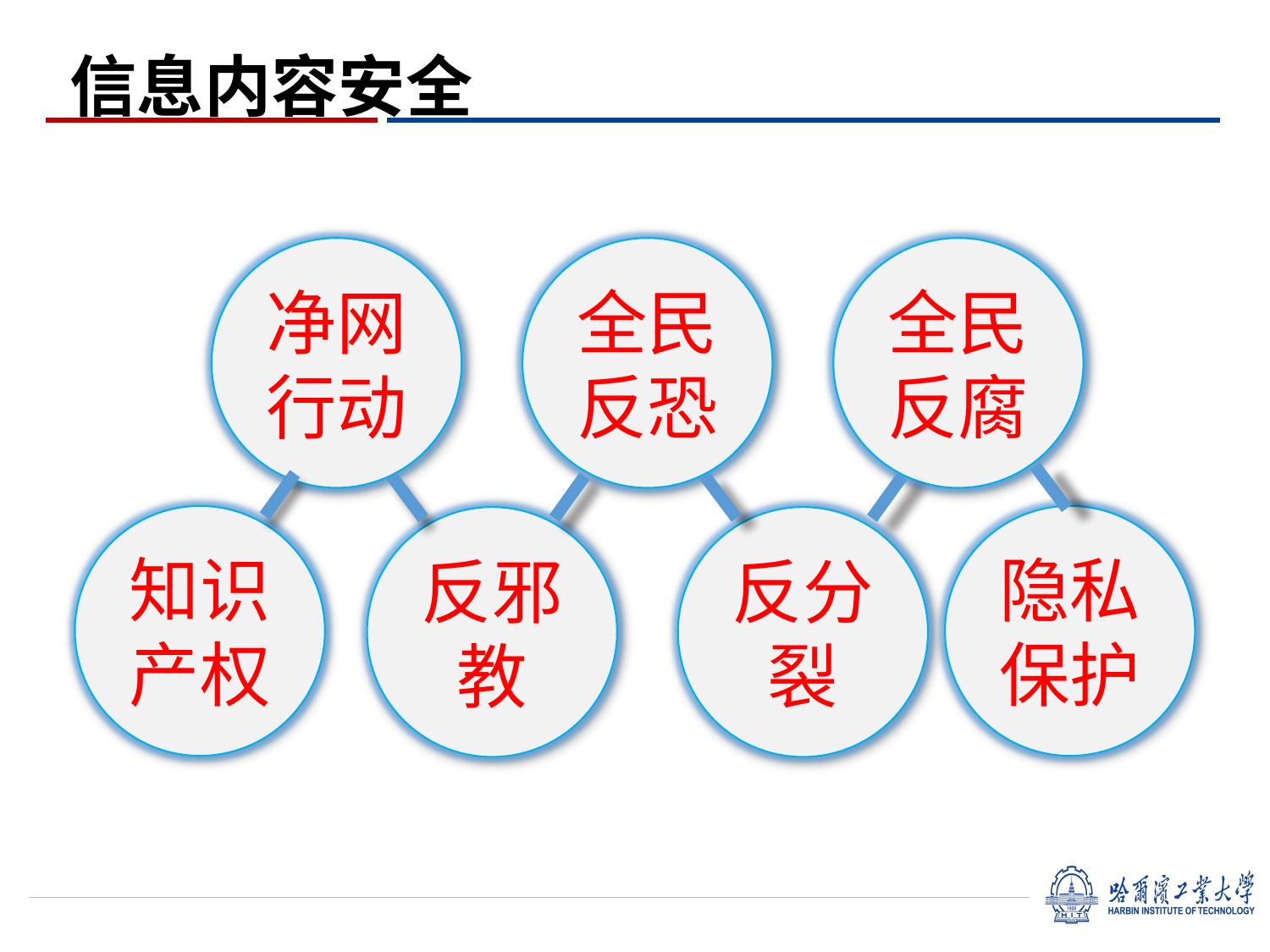

# 信息内容安全
净网行动
全民反恐
全民反腐
知识产权
隐私保护

反邪教

反分裂